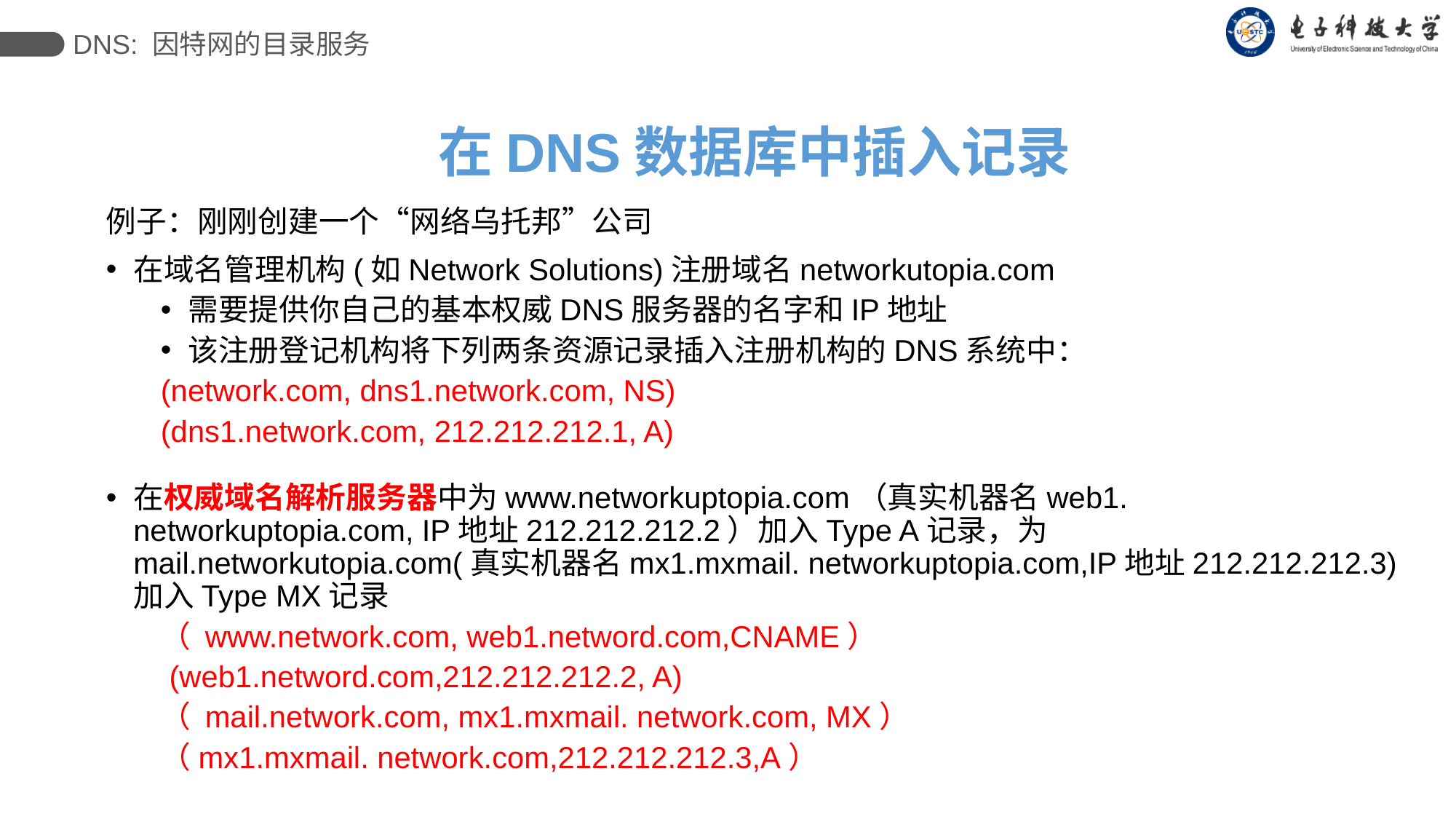

DNS: 因特网的目录服务
# 在DNS数据库中插入记录
例子：刚刚创建一个“网络乌托邦”公司
在域名管理机构(如Network Solutions)注册域名networkutopia.com
需要提供你自己的基本权威DNS服务器的名字和IP地址
该注册登记机构将下列两条资源记录插入注册机构的DNS系统中：
(network.com, dns1.network.com, NS)
(dns1.network.com, 212.212.212.1, A)
在权威域名解析服务器中为www.networkuptopia.com（真实机器名web1. networkuptopia.com, IP地址212.212.212.2）加入Type A记录，为mail.networkutopia.com(真实机器名mx1.mxmail. networkuptopia.com,IP地址212.212.212.3)加入Type MX记录
（ www.network.com, web1.netword.com,CNAME）
 (web1.netword.com,212.212.212.2, A)
（ mail.network.com, mx1.mxmail. network.com, MX）
（mx1.mxmail. network.com,212.212.212.3,A）